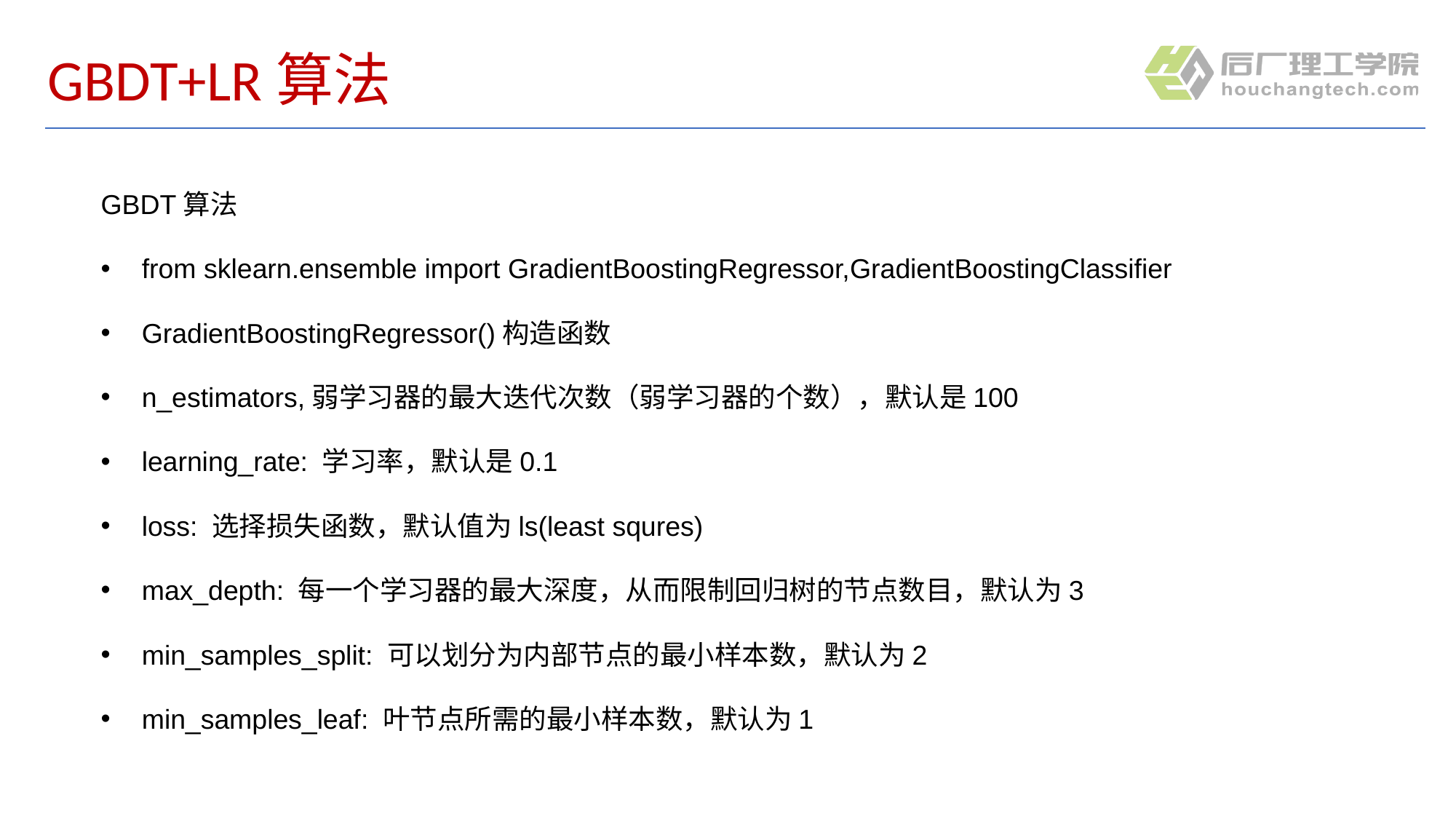

# GBDT+LR算法
GBDT算法
from sklearn.ensemble import GradientBoostingRegressor,GradientBoostingClassifier
GradientBoostingRegressor()构造函数
n_estimators,弱学习器的最大迭代次数（弱学习器的个数），默认是100
learning_rate: 学习率，默认是0.1
loss: 选择损失函数，默认值为ls(least squres)
max_depth: 每一个学习器的最大深度，从而限制回归树的节点数目，默认为3
min_samples_split: 可以划分为内部节点的最小样本数，默认为2
min_samples_leaf: 叶节点所需的最小样本数，默认为1